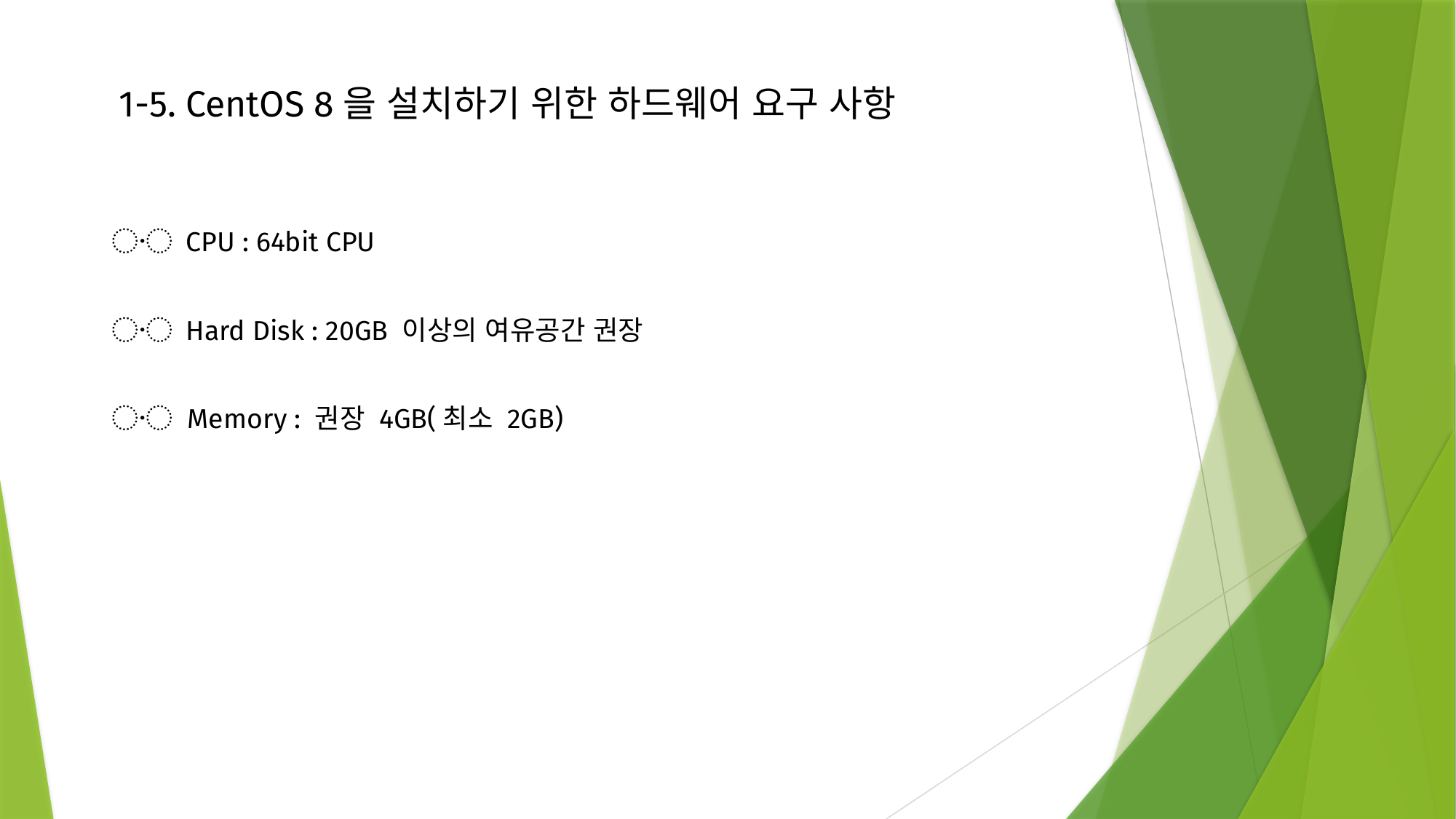

1-5. CentOS 8을 설치하기 위한 하드웨어 요구 사항
〮 CPU : 64bit CPU

〮 Hard Disk : 20GB 이상의 여유공간 권장

〮 Memory : 권장 4GB(최소 2GB)